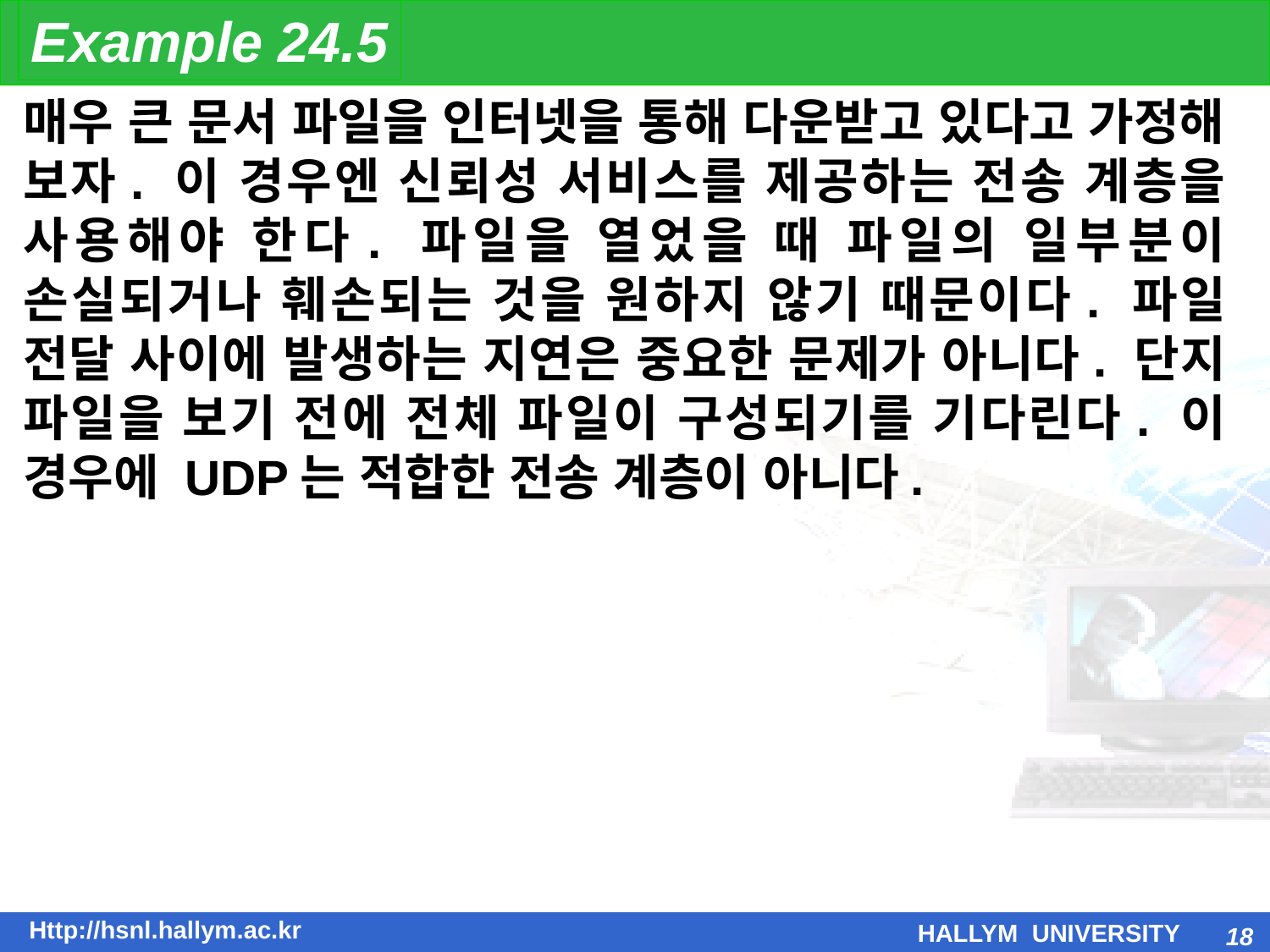

Example 24.5
매우 큰 문서 파일을 인터넷을 통해 다운받고 있다고 가정해 보자. 이 경우엔 신뢰성 서비스를 제공하는 전송 계층을 사용해야 한다. 파일을 열었을 때 파일의 일부분이 손실되거나 훼손되는 것을 원하지 않기 때문이다. 파일 전달 사이에 발생하는 지연은 중요한 문제가 아니다. 단지 파일을 보기 전에 전체 파일이 구성되기를 기다린다. 이 경우에 UDP는 적합한 전송 계층이 아니다.
18